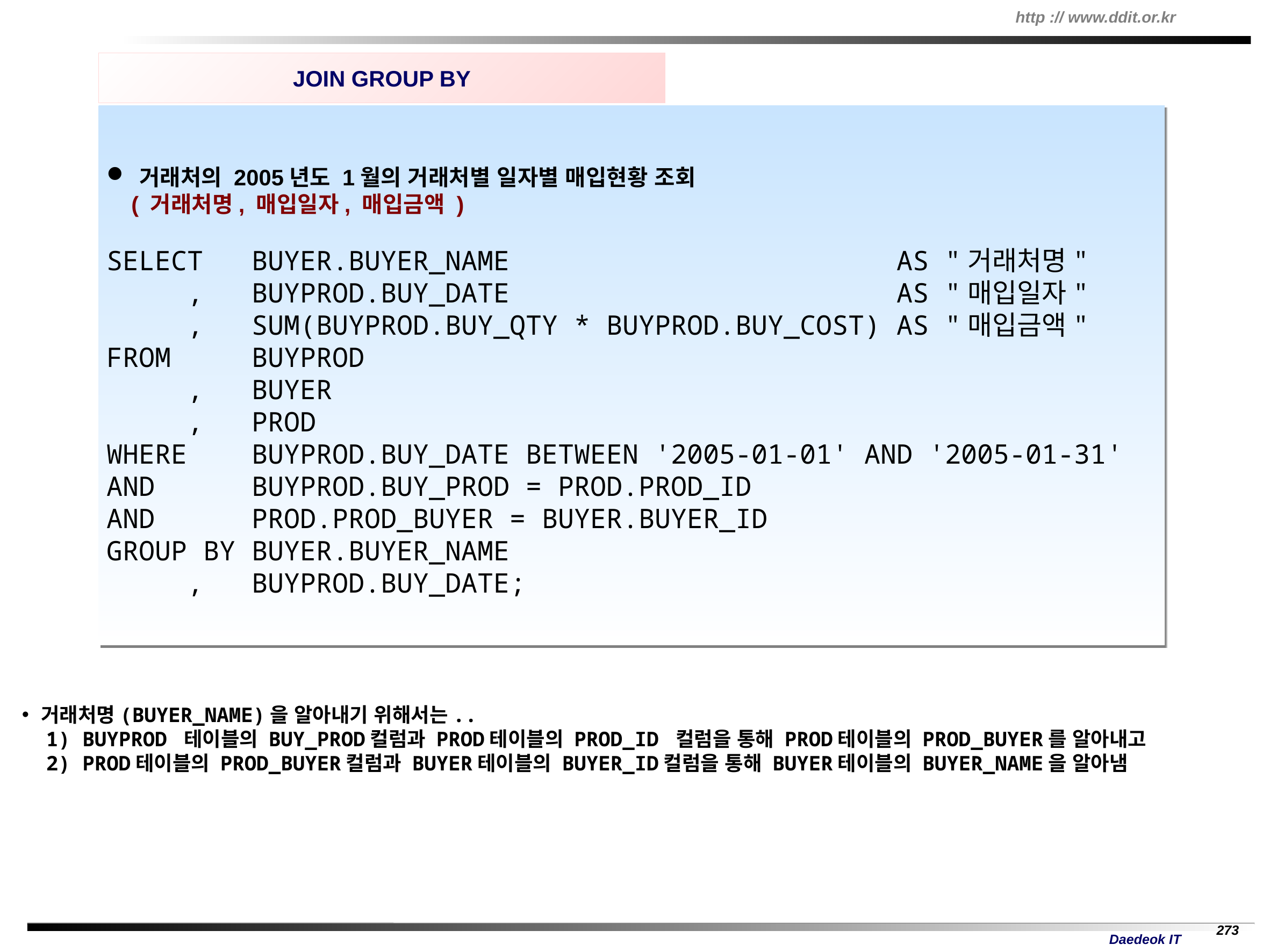

JOIN GROUP BY
 거래처의 2005년도 1월의 거래처별 일자별 매입현황 조회
    ( 거래처명, 매입일자, 매입금액 )

SELECT   BUYER.BUYER_NAME                        AS "거래처명"
     ,   BUYPROD.BUY_DATE                        AS "매입일자"
     ,   SUM(BUYPROD.BUY_QTY * BUYPROD.BUY_COST) AS "매입금액"
FROM     BUYPROD
     ,   BUYER
     ,   PROD
WHERE    BUYPROD.BUY_DATE BETWEEN '2005-01-01' AND '2005-01-31'
AND      BUYPROD.BUY_PROD = PROD.PROD_ID
AND      PROD.PROD_BUYER = BUYER.BUYER_ID
GROUP BY BUYER.BUYER_NAME
     ,   BUYPROD.BUY_DATE;
거래처명(BUYER_NAME)을 알아내기 위해서는..
  1) BUYPROD 테이블의 BUY_PROD컬럼과 PROD테이블의 PROD_ID 컬럼을 통해 PROD테이블의 PROD_BUYER를 알아내고
  2) PROD테이블의 PROD_BUYER컬럼과 BUYER테이블의 BUYER_ID컬럼을 통해 BUYER테이블의 BUYER_NAME을 알아냄